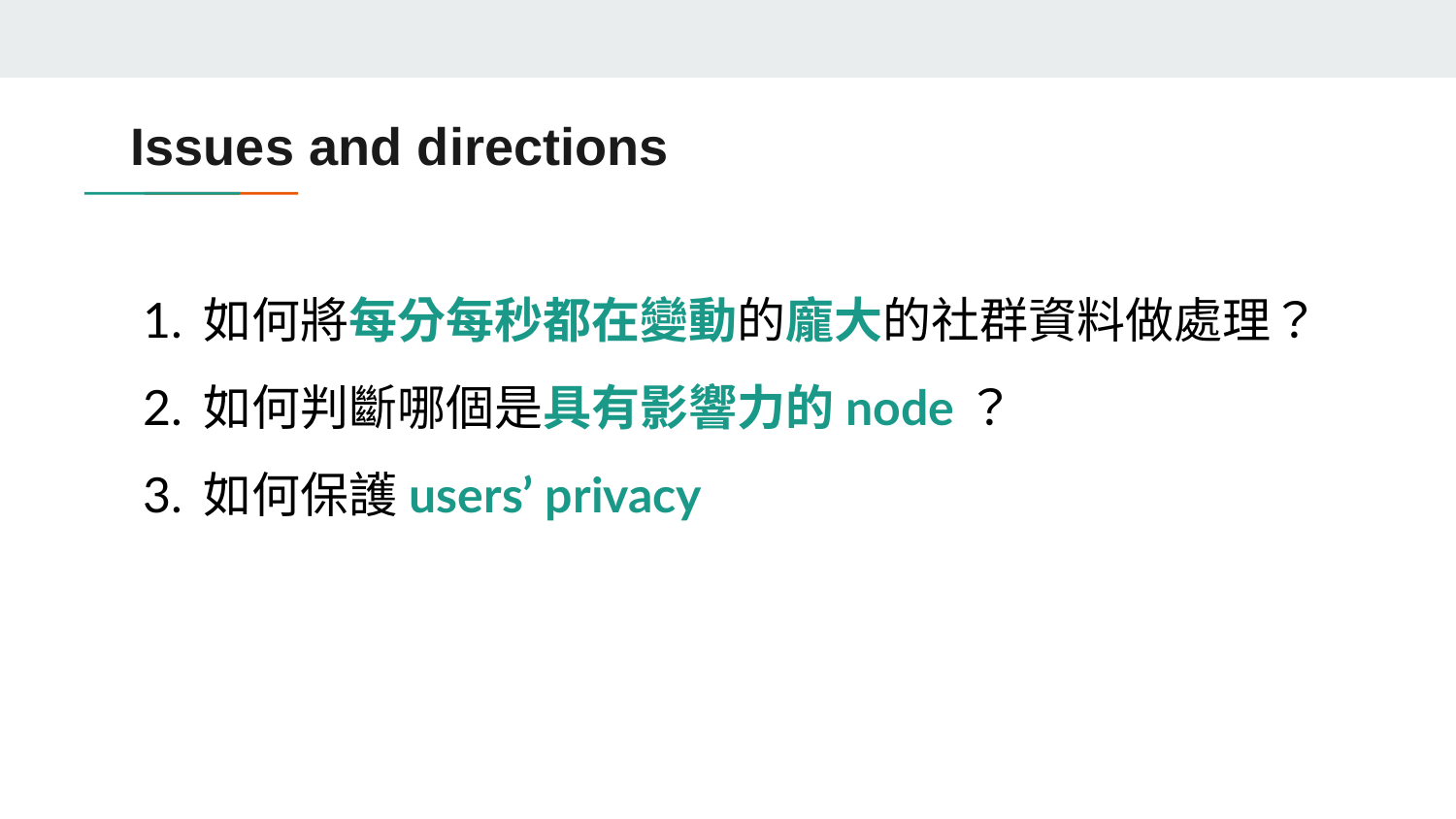

# Issues and directions
如何將每分每秒都在變動的龐大的社群資料做處理？
如何判斷哪個是具有影響力的node？
如何保護users’ privacy